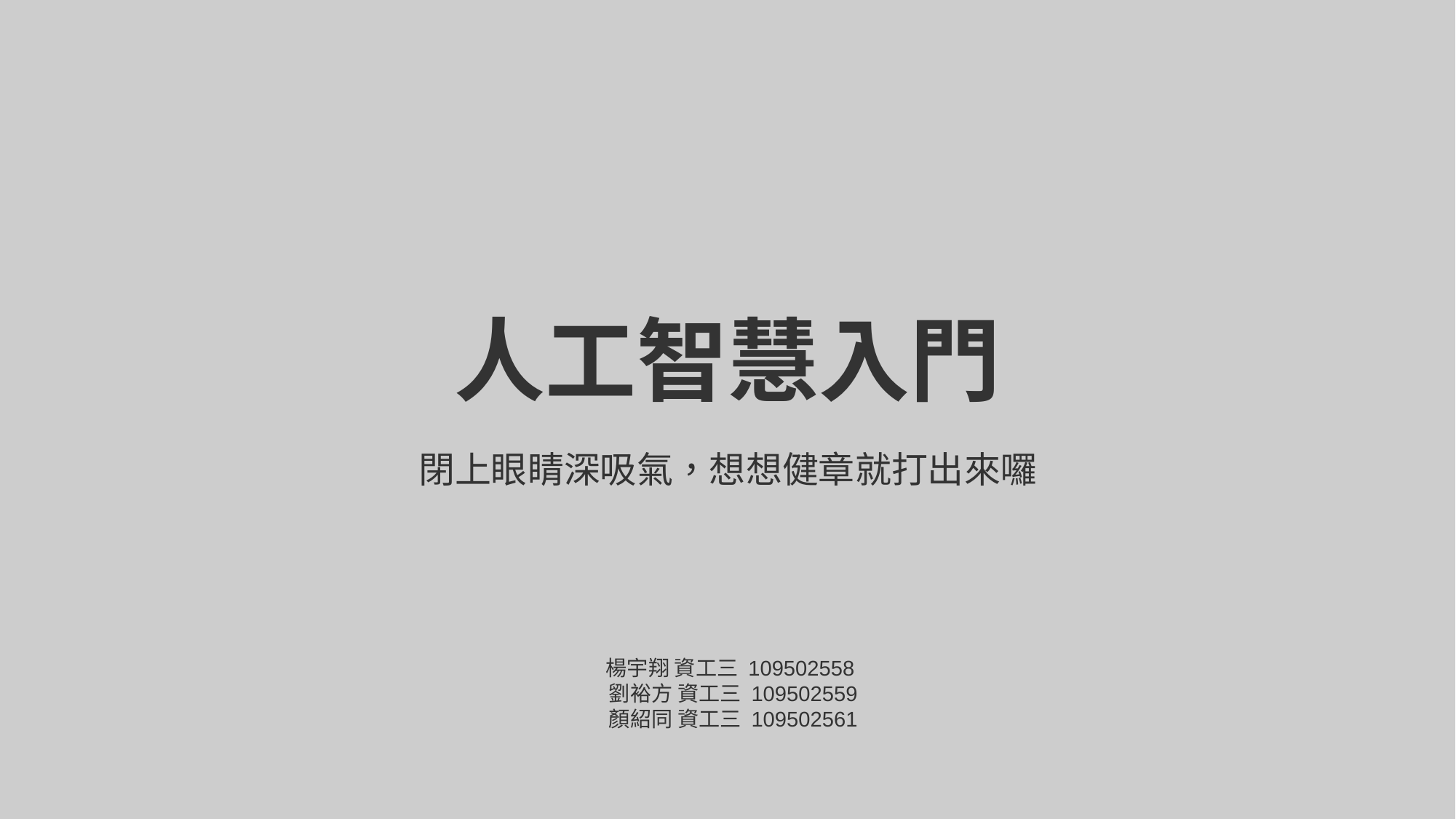

# 人工智慧入門
閉上眼睛深吸氣，想想健章就打出來囉
楊宇翔 資工三 109502558
劉裕方 資工三 109502559
顏紹同 資工三 109502561